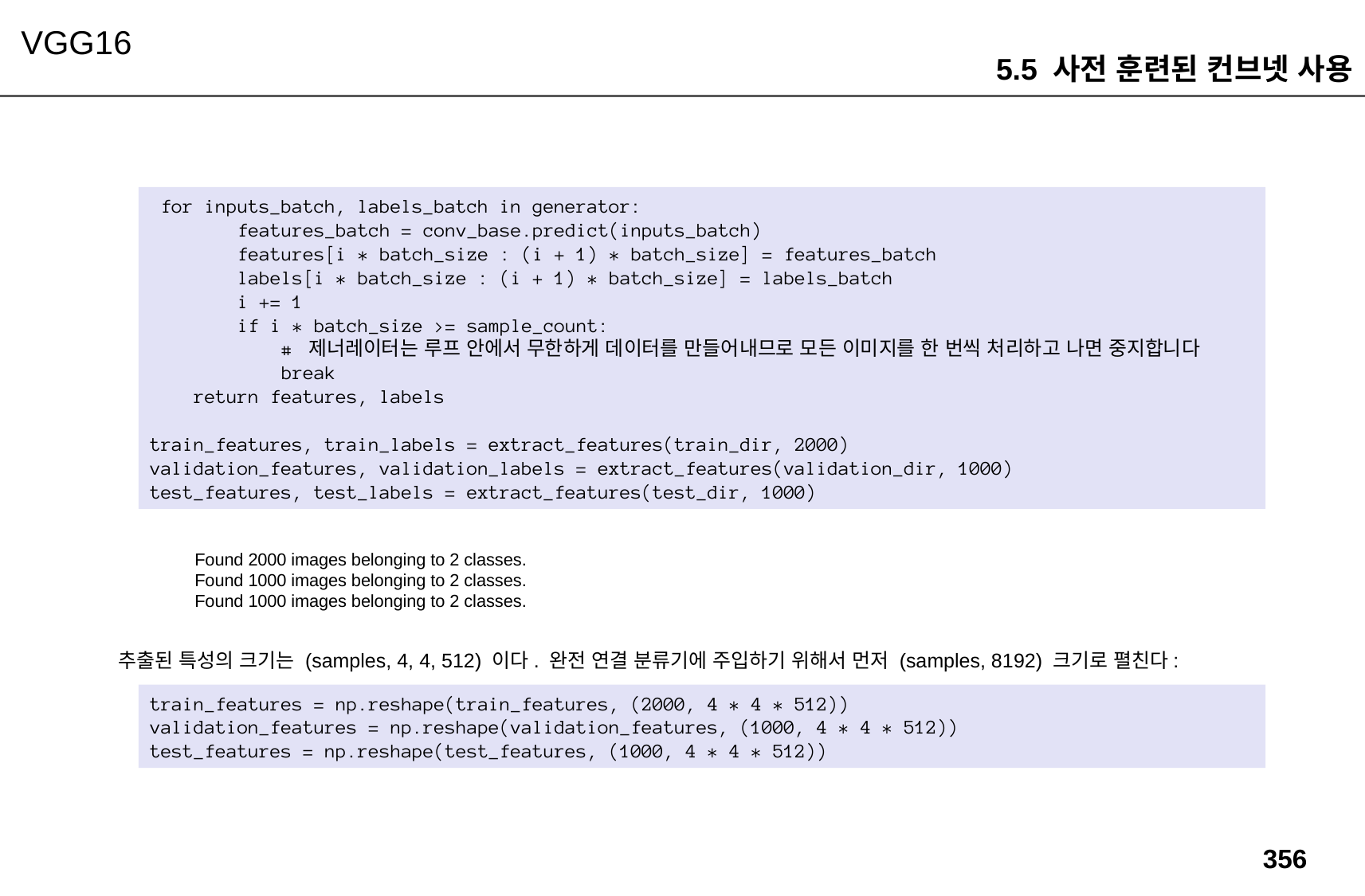

VGG16
5.5 사전 훈련된 컨브넷 사용
 for inputs_batch, labels_batch in generator:
        features_batch = conv_base.predict(inputs_batch)
        features[i * batch_size : (i + 1) * batch_size] = features_batch
        labels[i * batch_size : (i + 1) * batch_size] = labels_batch
        i += 1
        if i * batch_size >= sample_count:
            # 제너레이터는 루프 안에서 무한하게 데이터를 만들어내므로 모든 이미지를 한 번씩 처리하고 나면 중지합니다
            break
    return features, labels

train_features, train_labels = extract_features(train_dir, 2000)
validation_features, validation_labels = extract_features(validation_dir, 1000)
test_features, test_labels = extract_features(test_dir, 1000)
Found 2000 images belonging to 2 classes.
Found 1000 images belonging to 2 classes.
Found 1000 images belonging to 2 classes.
추출된 특성의 크기는 (samples, 4, 4, 512) 이다. 완전 연결 분류기에 주입하기 위해서 먼저 (samples, 8192) 크기로 펼친다:
train_features = np.reshape(train_features, (2000, 4 * 4 * 512))
validation_features = np.reshape(validation_features, (1000, 4 * 4 * 512))
test_features = np.reshape(test_features, (1000, 4 * 4 * 512))